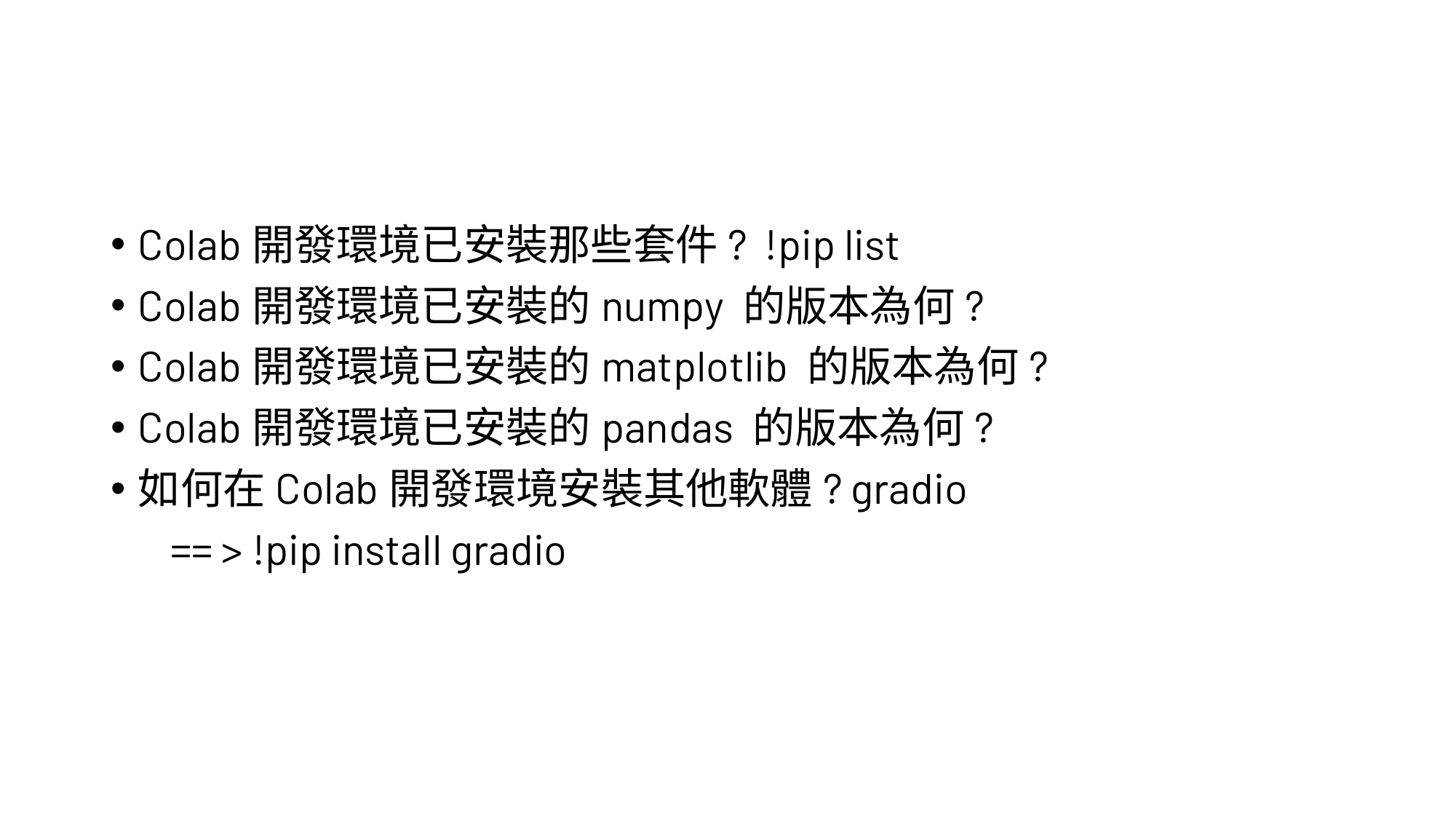

#
Colab開發環境已安裝那些套件?  !pip list
Colab開發環境已安裝的numpy 的版本為何?
Colab開發環境已安裝的matplotlib 的版本為何?
Colab開發環境已安裝的pandas 的版本為何?
如何在Colab開發環境安裝其他軟體? gradio
       == > !pip install gradio